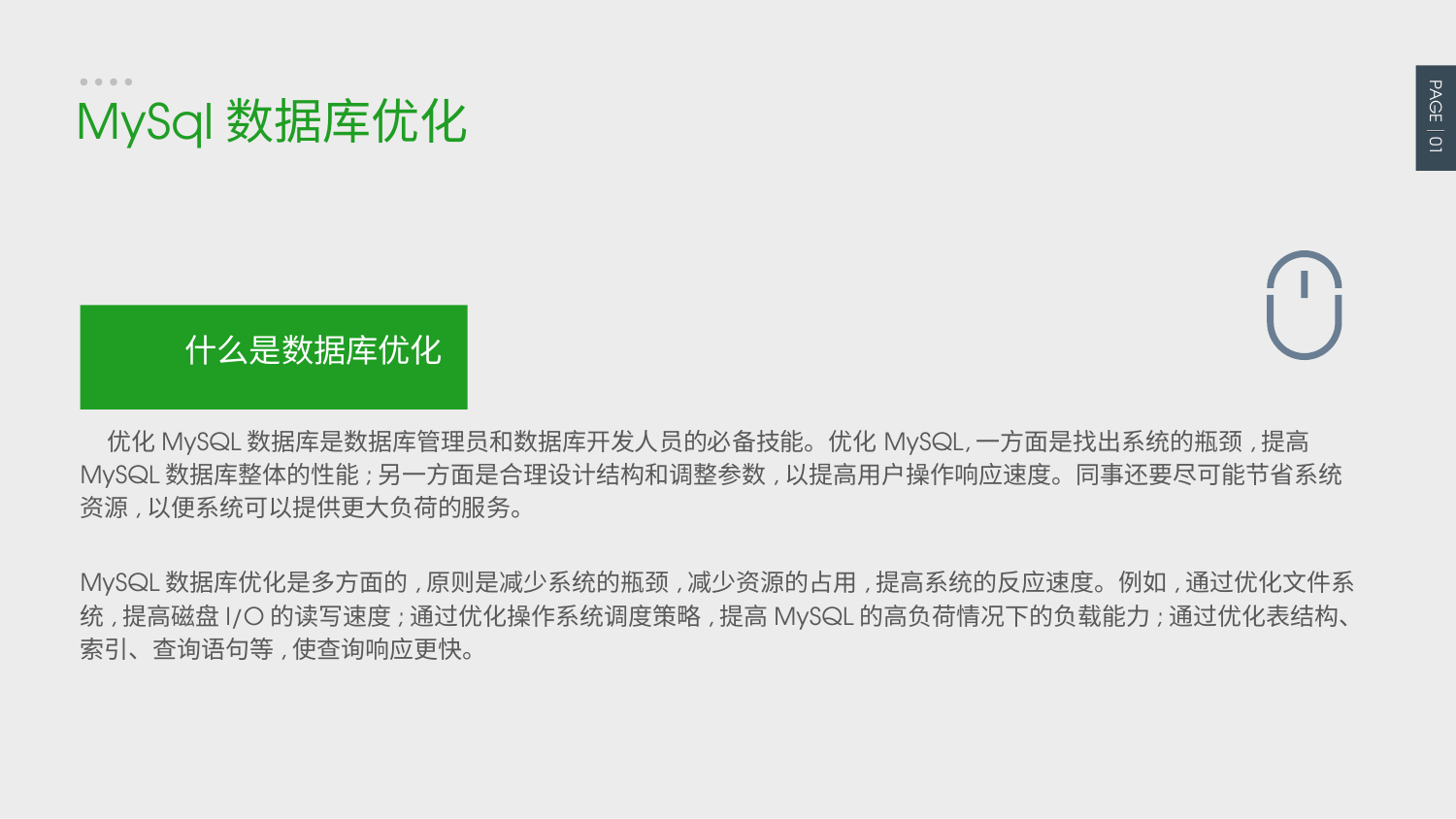

PAGE   01
MySql数据库优化

什么是数据库优化
PPT模板：www.1ppt.com/moban/                  PPT素材：www.1ppt.com/sucai/
PPT背景：www.1ppt.com/beijing/                   PPT图表：www.1ppt.com/tubiao/
PPT下载：www.1ppt.com/xiazai/                     PPT教程： www.1ppt.com/powerpoint/
资料下载：www.1ppt.com/ziliao/                   范文下载：www.1ppt.com/fanwen/
试卷下载：www.1ppt.com/shiti/                     教案下载：www.1ppt.com/jiaoan/
PPT论坛：www.1ppt.cn                                     PPT课件：www.1ppt.com/kejian/
语文课件：www.1ppt.com/kejian/yuwen/    数学课件：www.1ppt.com/kejian/shuxue/
英语课件：www.1ppt.com/kejian/yingyu/    美术课件：www.1ppt.com/kejian/meishu/
科学课件：www.1ppt.com/kejian/kexue/     物理课件：www.1ppt.com/kejian/wuli/
化学课件：www.1ppt.com/kejian/huaxue/  生物课件：www.1ppt.com/kejian/shengwu/
地理课件：www.1ppt.com/kejian/dili/          历史课件：www.1ppt.com/kejian/lishi/
    优化MySQL数据库是数据库管理员和数据库开发人员的必备技能。优化MySQL,一方面是找出系统的瓶颈,提高MySQL数据库整体的性能;另一方面是合理设计结构和调整参数,以提高用户操作响应速度。同事还要尽可能节省系统资源,以便系统可以提供更大负荷的服务。
MySQL数据库优化是多方面的,原则是减少系统的瓶颈,减少资源的占用,提高系统的反应速度。例如,通过优化文件系统,提高磁盘I/O的读写速度;通过优化操作系统调度策略,提高MySQL的高负荷情况下的负载能力;通过优化表结构、索引、查询语句等,使查询响应更快。